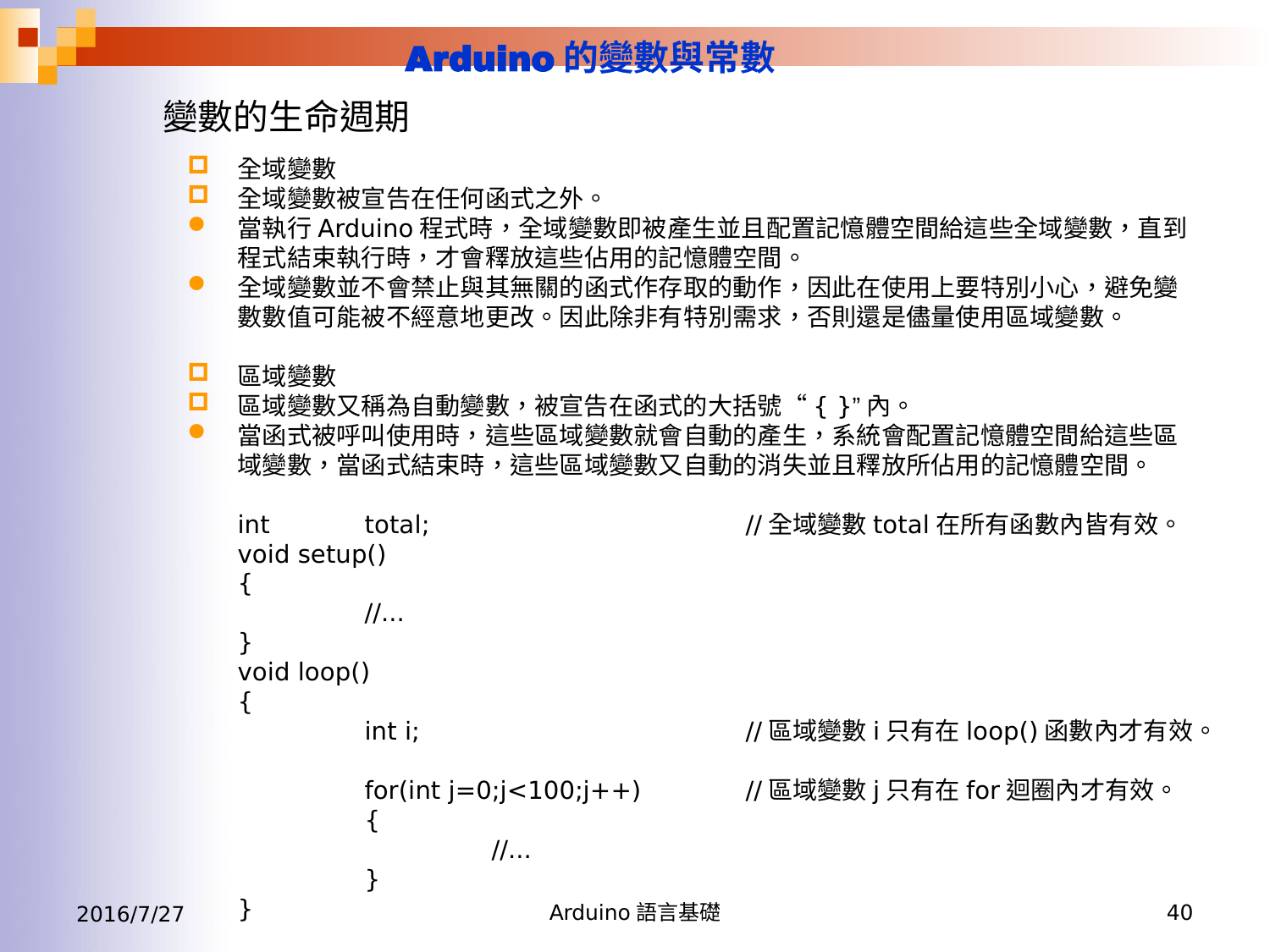

Arduino的變數與常數
變數的生命週期
全域變數
全域變數被宣告在任何函式之外。
當執行Arduino程式時，全域變數即被產生並且配置記憶體空間給這些全域變數，直到程式結束執行時，才會釋放這些佔用的記憶體空間。
全域變數並不會禁止與其無關的函式作存取的動作，因此在使用上要特別小心，避免變數數值可能被不經意地更改。因此除非有特別需求，否則還是儘量使用區域變數。

區域變數
區域變數又稱為自動變數，被宣告在函式的大括號“{ }”內。
當函式被呼叫使用時，這些區域變數就會自動的產生，系統會配置記憶體空間給這些區域變數，當函式結束時，這些區域變數又自動的消失並且釋放所佔用的記憶體空間。

	int 	total;  			//全域變數total在所有函數內皆有效。
	void setup()
	{
  		//...
	}
	void loop()
	{
  		int i;    			//區域變數i只有在loop()函數內才有效。
  		for(int j=0;j<100;j++)	//區域變數j只有在for迴圈內才有效。
		{
  			//...
  		}
	}
2016/7/27
Arduino語言基礎
40